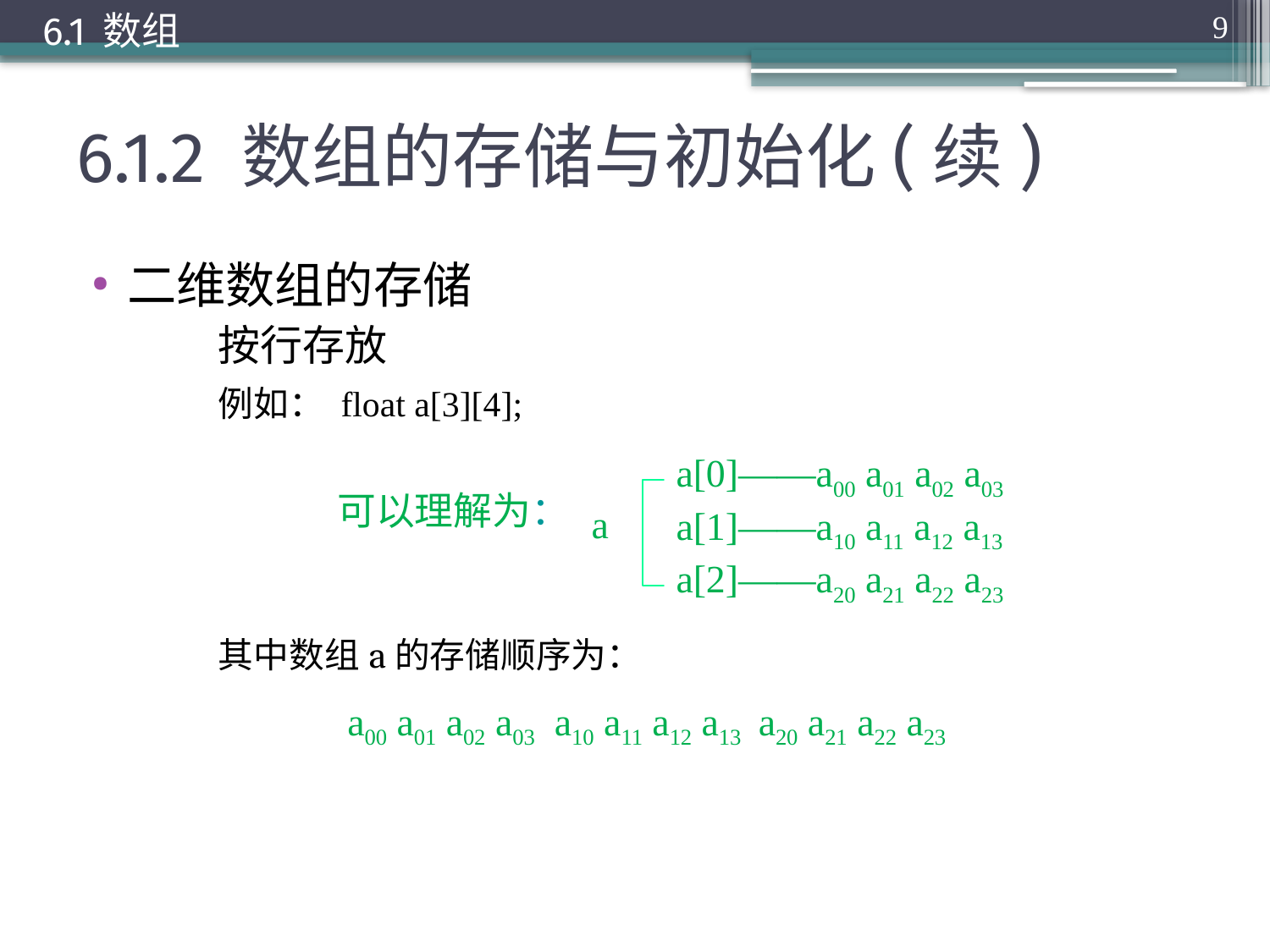

6.1 数组
9
# 6.1.2 数组的存储与初始化(续)
二维数组的存储
	按行存放
	例如： float a[3][4];

	其中数组a的存储顺序为：

a[0]——a00 a01 a02 a03
a[1]——a10 a11 a12 a13
a[2]——a20 a21 a22 a23
可以理解为：

a
a00 a01 a02 a03  a10 a11 a12 a13   a20 a21 a22 a23